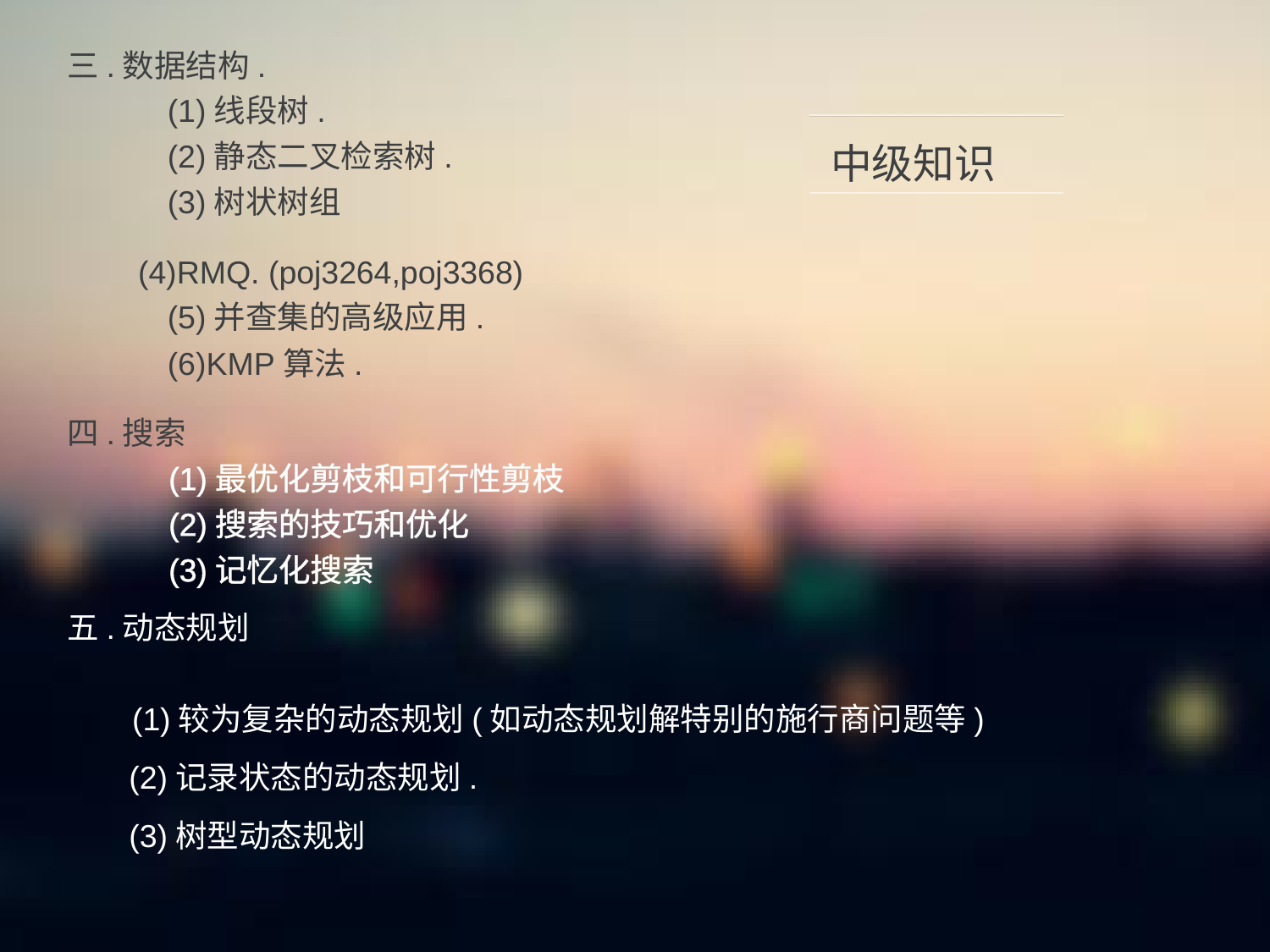

三.数据结构.
    (1)线段树.
    (2)静态二叉检索树.
    (3)树状树组
        (4)RMQ. (poj3264,poj3368)
    (5)并查集的高级应用.
    (6)KMP算法.
四.搜索
    (1)最优化剪枝和可行性剪枝
    (2)搜索的技巧和优化
    (3)记忆化搜索
五.动态规划
(1)较为复杂的动态规划(如动态规划解特别的施行商问题等)
       (2)记录状态的动态规划.
       (3)树型动态规划

# 中级知识
20